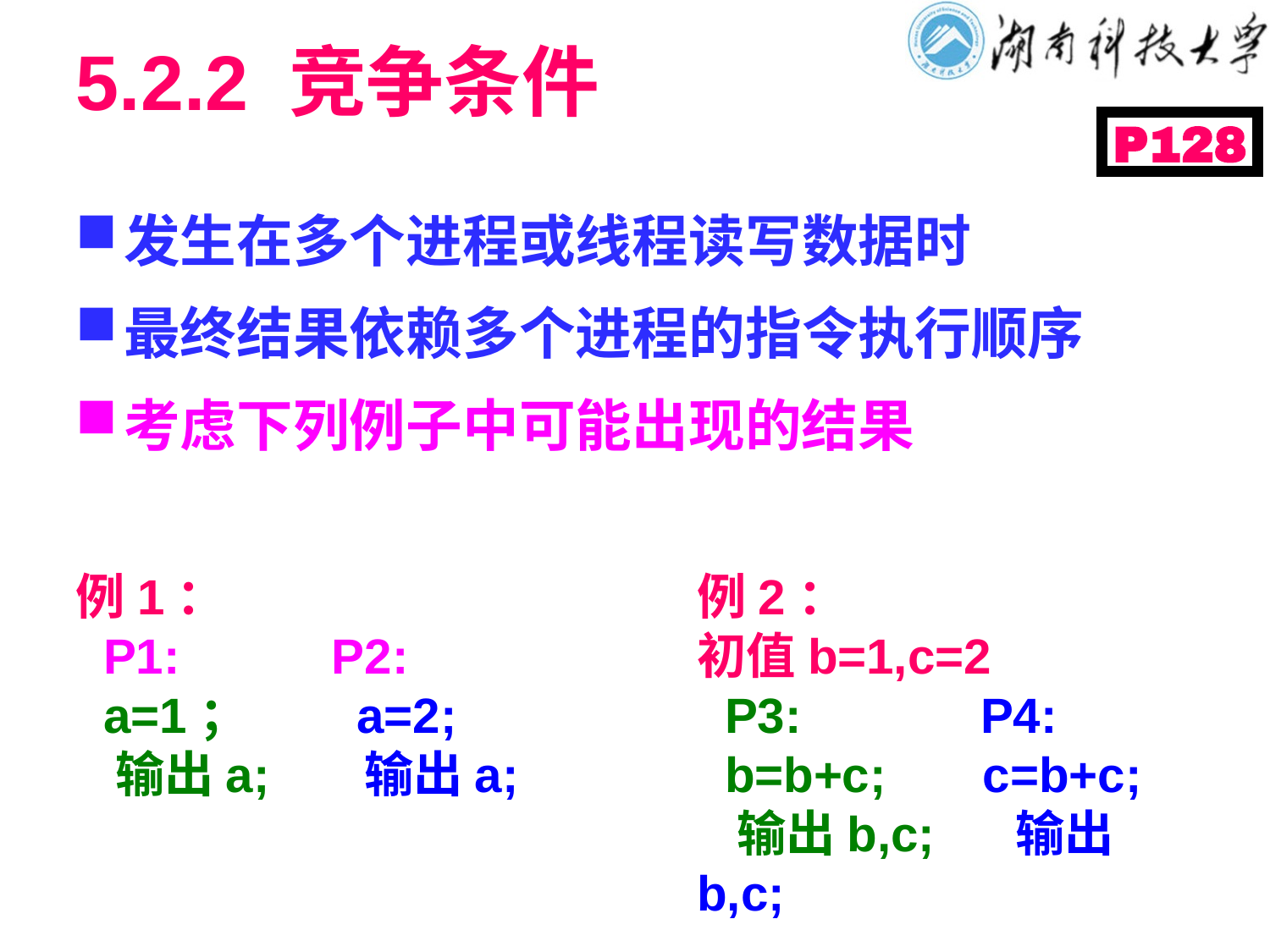

# 5.2.2 竞争条件
P128
发生在多个进程或线程读写数据时
最终结果依赖多个进程的指令执行顺序
考虑下列例子中可能出现的结果
例1：
  P1:           P2:
  a=1；       a=2;
  输出a;      输出a;

例2：
初值b=1,c=2
  P3:             P4:
  b=b+c;       c=b+c;
  输出b,c;     输出b,c;